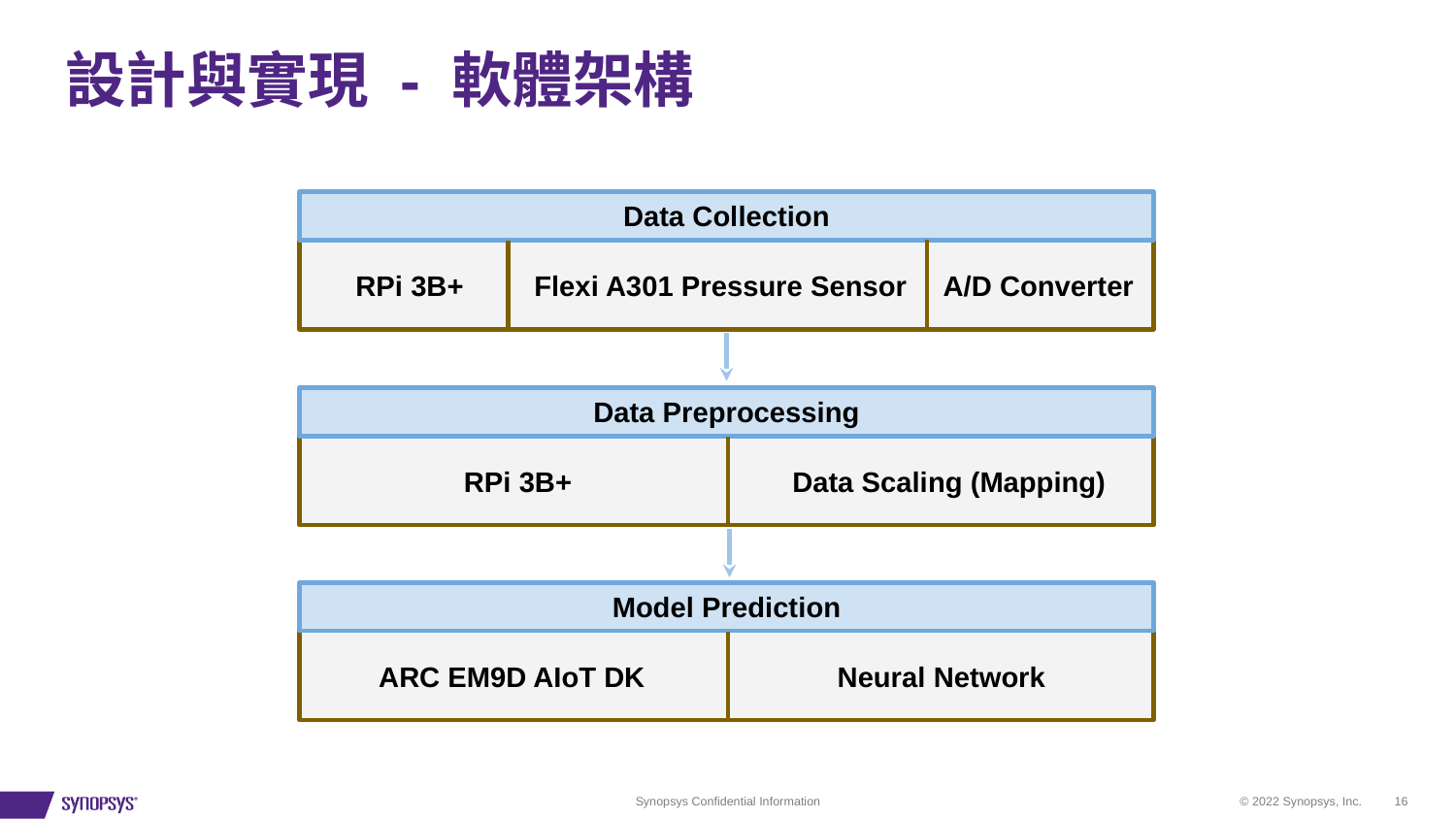

# 設計與實現 - 軟體架構
Data Collection

RPi 3B+
Flexi A301 Pressure Sensor
A/D Converter
Data Preprocessing

RPi 3B+
Data Scaling (Mapping)
Model Prediction

ARC EM9D AIoT DK
Neural Network